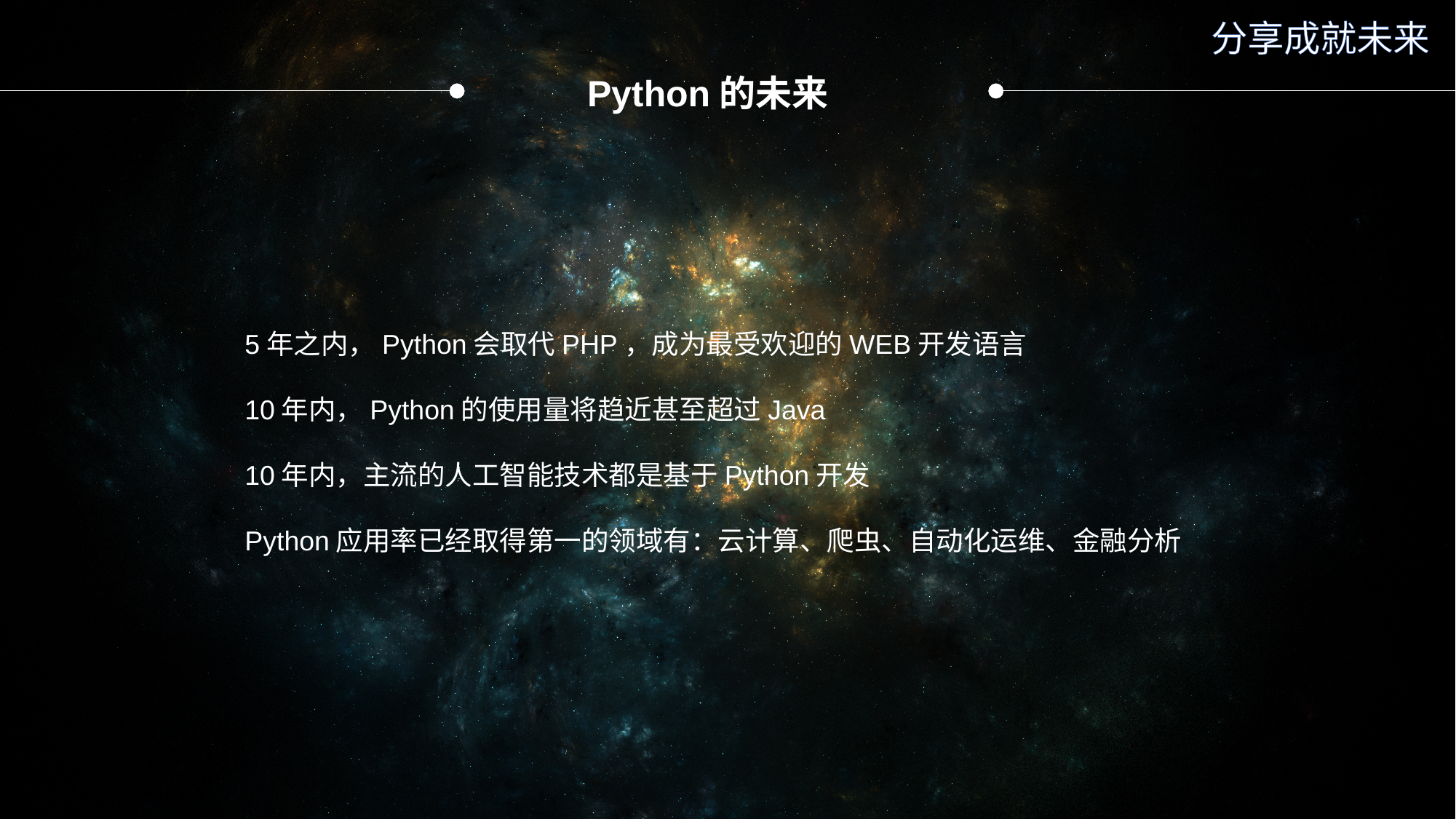

分享成就未来
Python的未来

5年之内，Python会取代PHP，成为最受欢迎的WEB开发语言

10年内，Python的使用量将趋近甚至超过Java

10年内，主流的人工智能技术都是基于Python开发

Python应用率已经取得第一的领域有：云计算、爬虫、自动化运维、金融分析